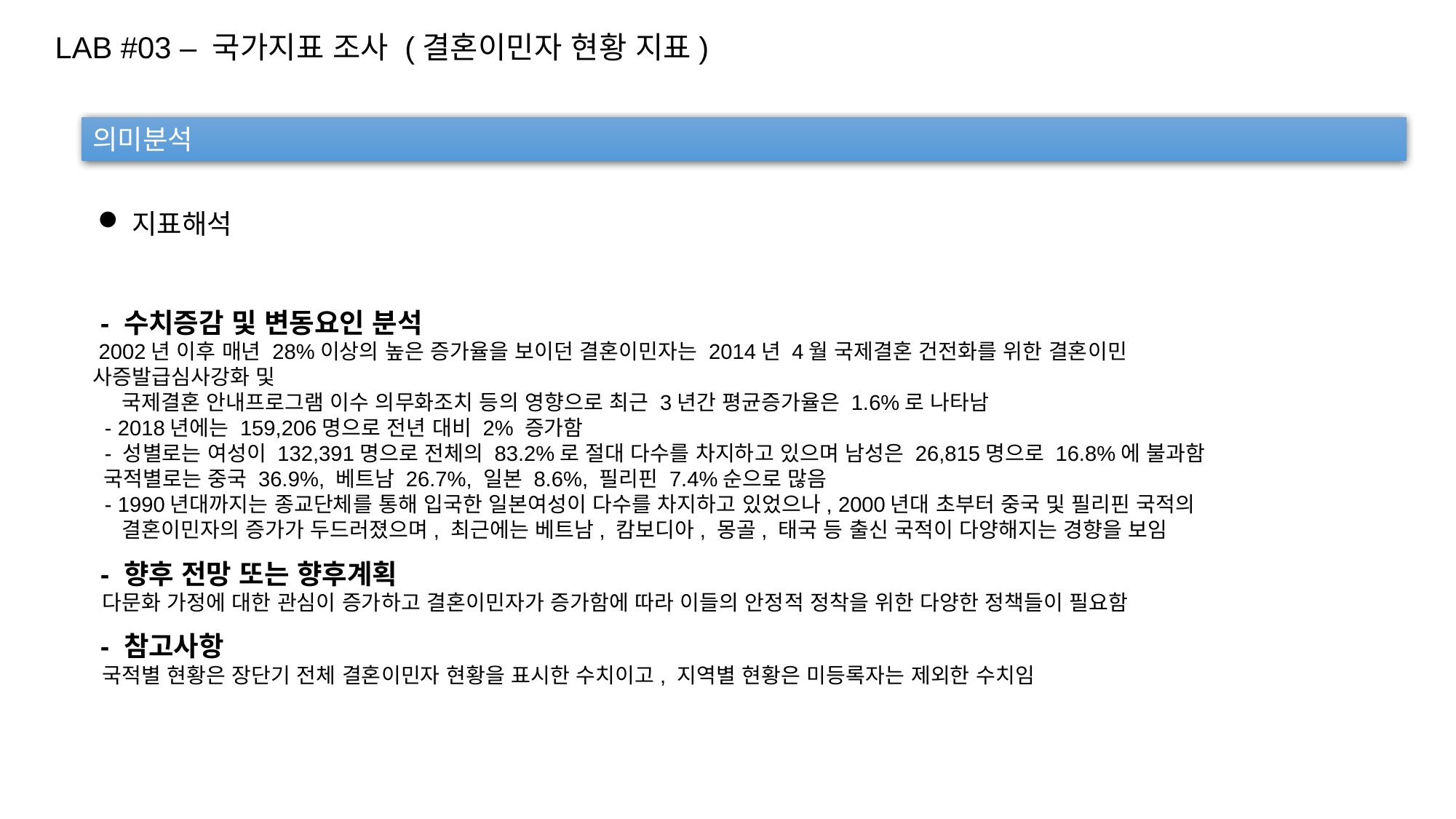

LAB #03 – 국가지표 조사 (결혼이민자 현황 지표)
의미분석
지표해석
 - 수치증감 및 변동요인 분석
 2002년 이후 매년 28%이상의 높은 증가율을 보이던 결혼이민자는 2014년 4월 국제결혼 건전화를 위한 결혼이민 사증발급심사강화 및
    국제결혼 안내프로그램 이수 의무화조치 등의 영향으로 최근 3년간 평균증가율은 1.6%로 나타남
  - 2018년에는 159,206명으로 전년 대비 2% 증가함
  - 성별로는 여성이 132,391명으로 전체의 83.2%로 절대 다수를 차지하고 있으며 남성은 26,815명으로 16.8%에 불과함
 국적별로는 중국 36.9%, 베트남 26.7%, 일본 8.6%, 필리핀 7.4%순으로 많음
  - 1990년대까지는 종교단체를 통해 입국한 일본여성이 다수를 차지하고 있었으나, 2000년대 초부터 중국 및 필리핀 국적의
    결혼이민자의 증가가 두드러졌으며, 최근에는 베트남, 캄보디아, 몽골, 태국 등 출신 국적이 다양해지는 경향을 보임

 - 향후 전망 또는 향후계획
 다문화 가정에 대한 관심이 증가하고 결혼이민자가 증가함에 따라 이들의 안정적 정착을 위한 다양한 정책들이 필요함

 - 참고사항
 국적별 현황은 장단기 전체 결혼이민자 현황을 표시한 수치이고, 지역별 현황은 미등록자는 제외한 수치임